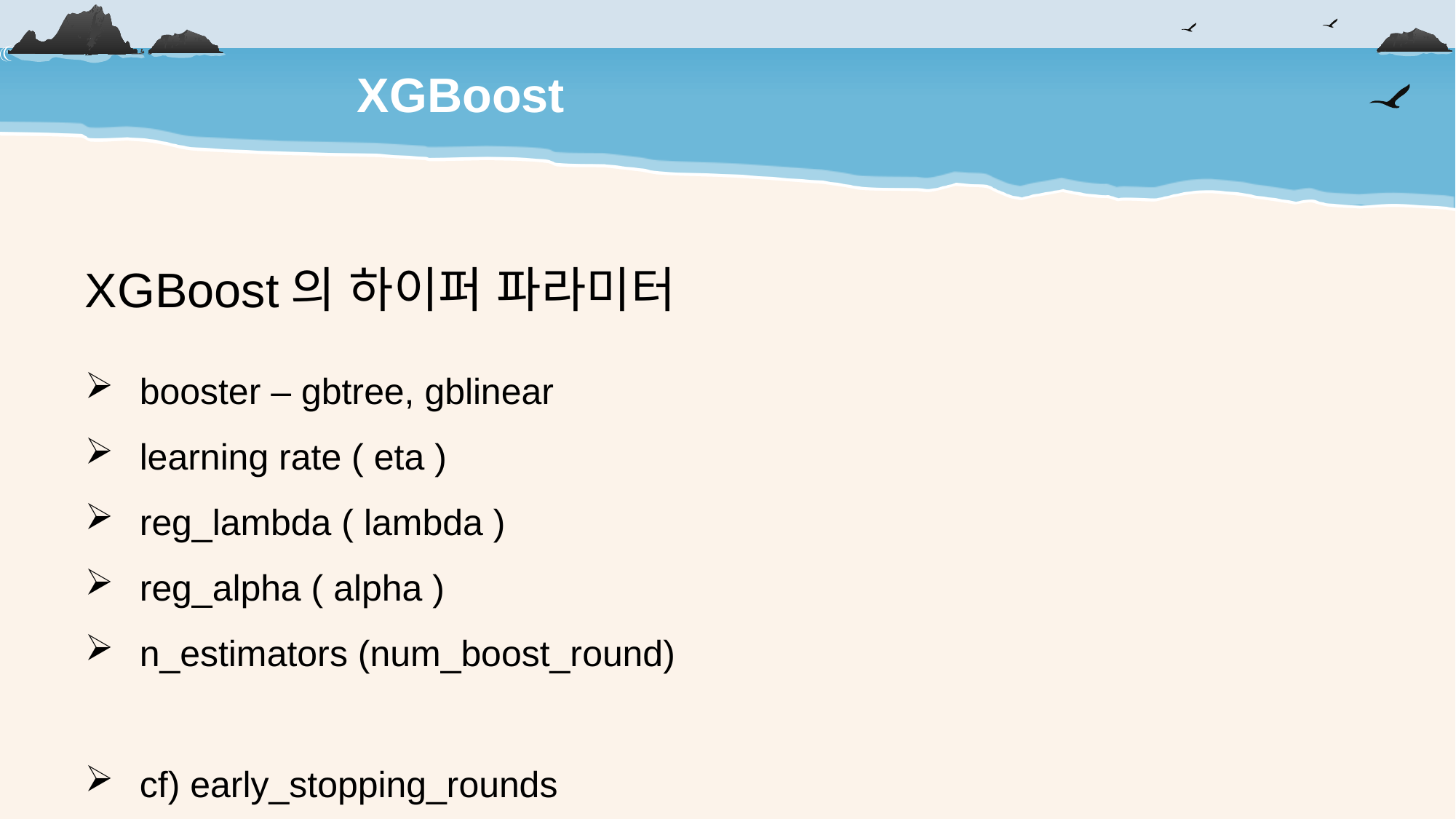

XGBoost
XGBoost의 하이퍼 파라미터

booster – gbtree, gblinear
learning rate ( eta )
reg_lambda ( lambda )
reg_alpha ( alpha )
n_estimators (num_boost_round)

cf) early_stopping_rounds